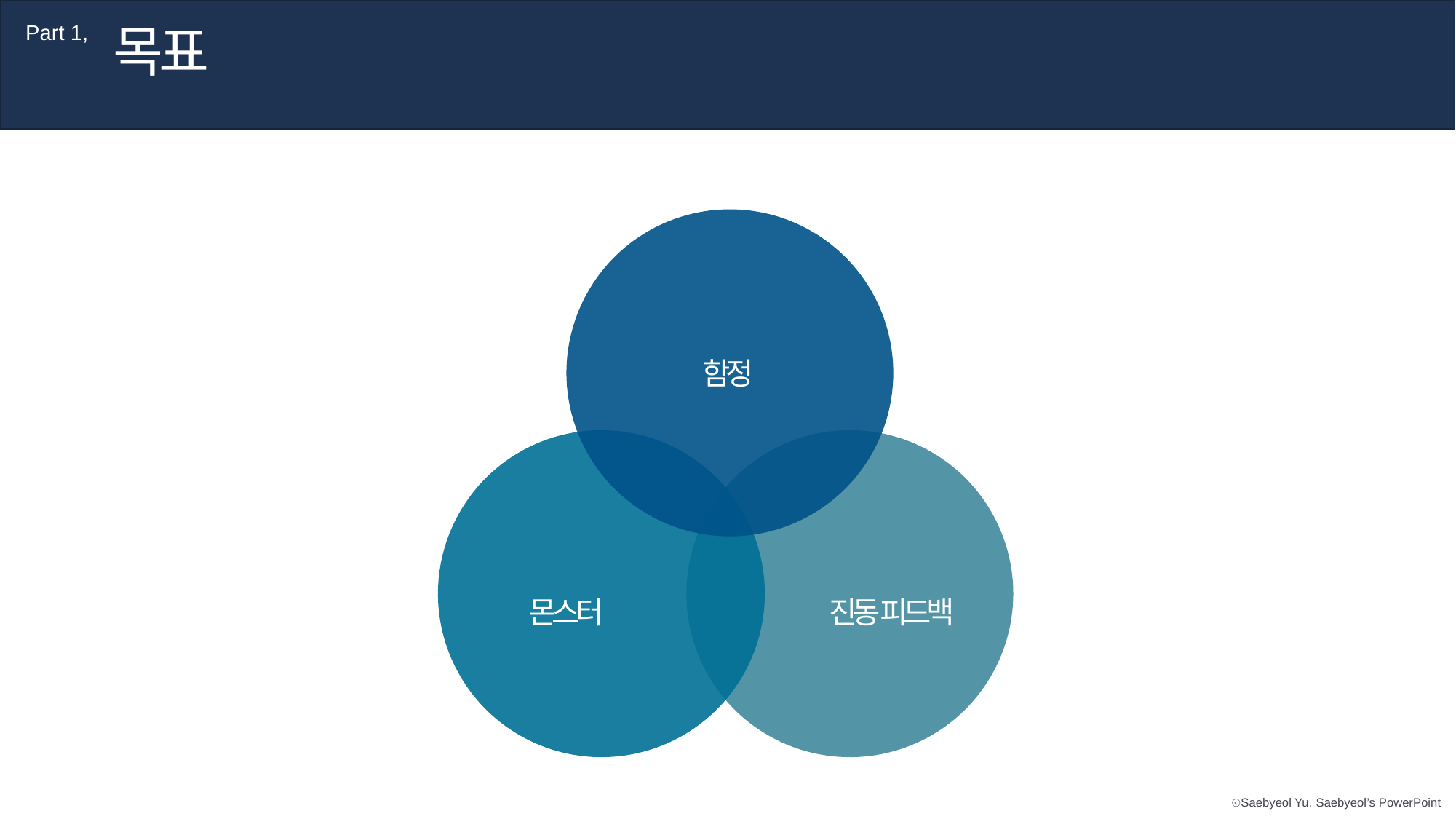

목표
Part 1,

함정

몬스터
진동 피드백